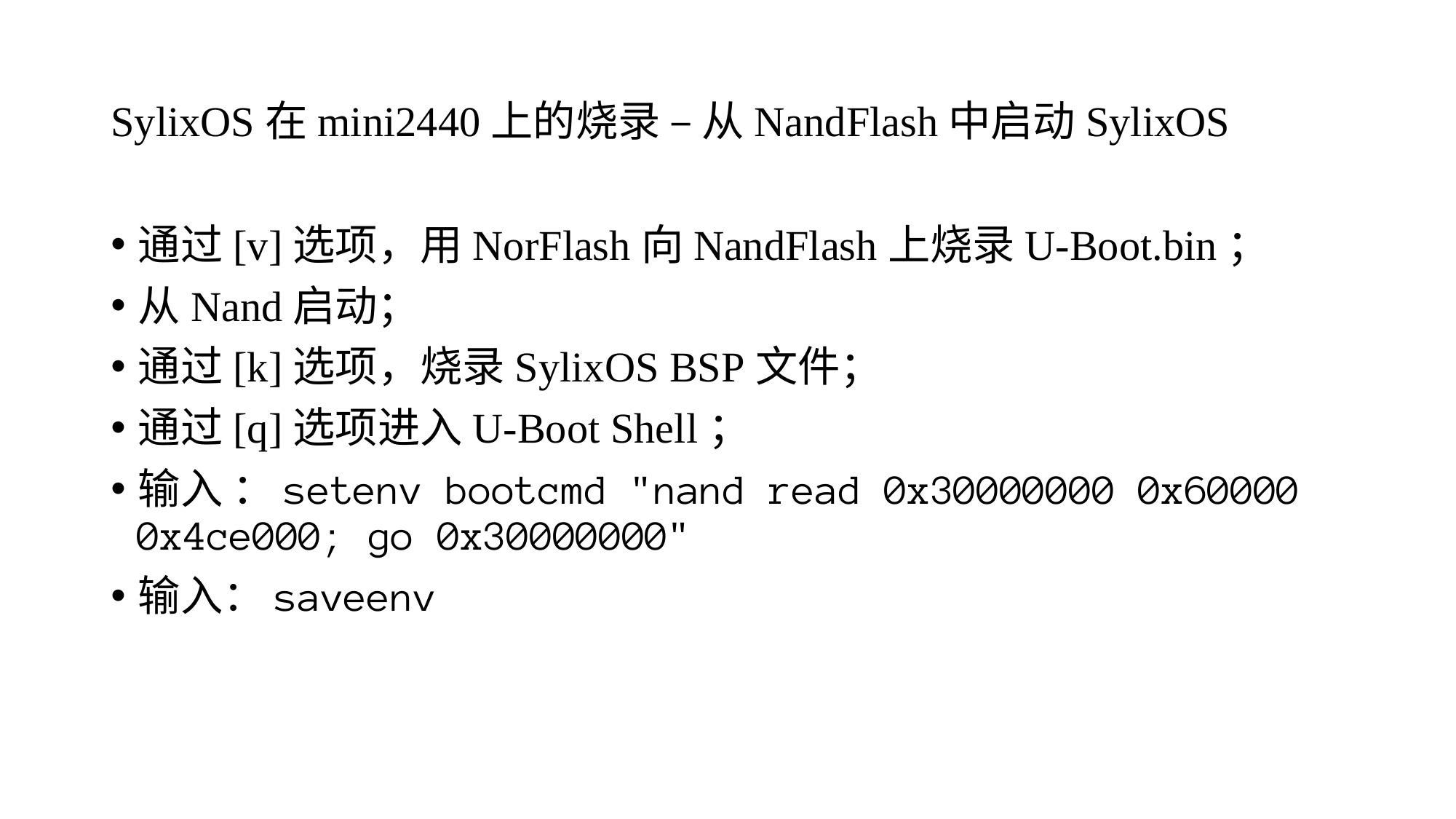

# SylixOS在mini2440上的烧录 – 从NandFlash中启动SylixOS
通过[v]选项，用NorFlash向NandFlash上烧录U-Boot.bin；
从Nand启动；
通过[k]选项，烧录SylixOS BSP文件；
通过[q]选项进入U-Boot Shell；
输入 ：setenv bootcmd "nand read 0x30000000 0x60000 0x4ce000; go 0x30000000"
输入：saveenv